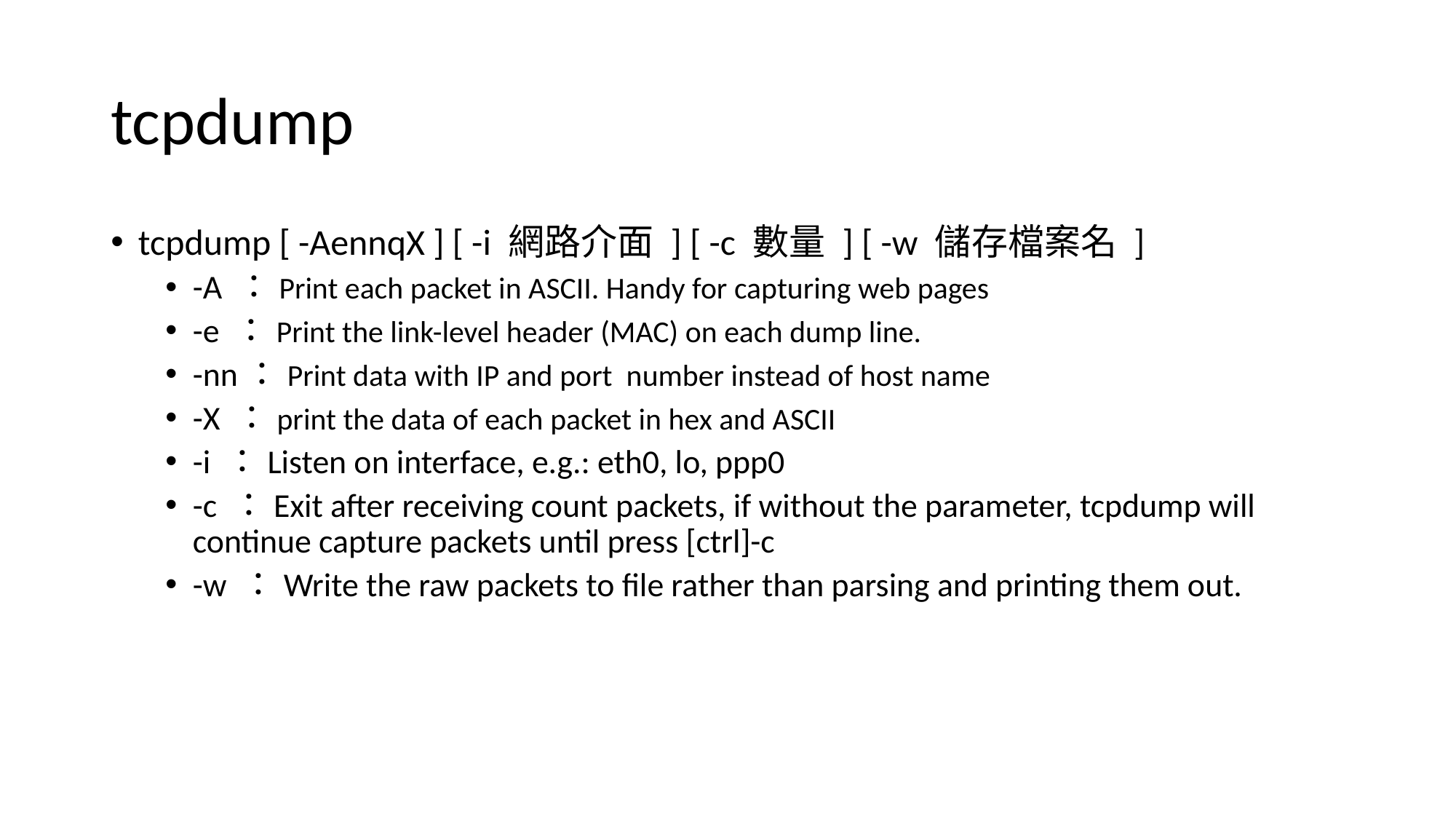

# tcpdump
tcpdump [ -AennqX ] [ -i 網路介面 ] [ -c 數量 ] [ -w 儲存檔案名 ]
-A ：Print each packet in ASCII. Handy for capturing web pages
-e ：Print the link-level header (MAC) on each dump line.
-nn：Print data with IP and port  number instead of host name
-X ：print the data of each packet in hex and ASCII
-i ：Listen on interface, e.g.: eth0, lo, ppp0
-c ：Exit after receiving count packets, if without the parameter, tcpdump will continue capture packets until press [ctrl]-c
-w ：Write the raw packets to file rather than parsing and printing them out.